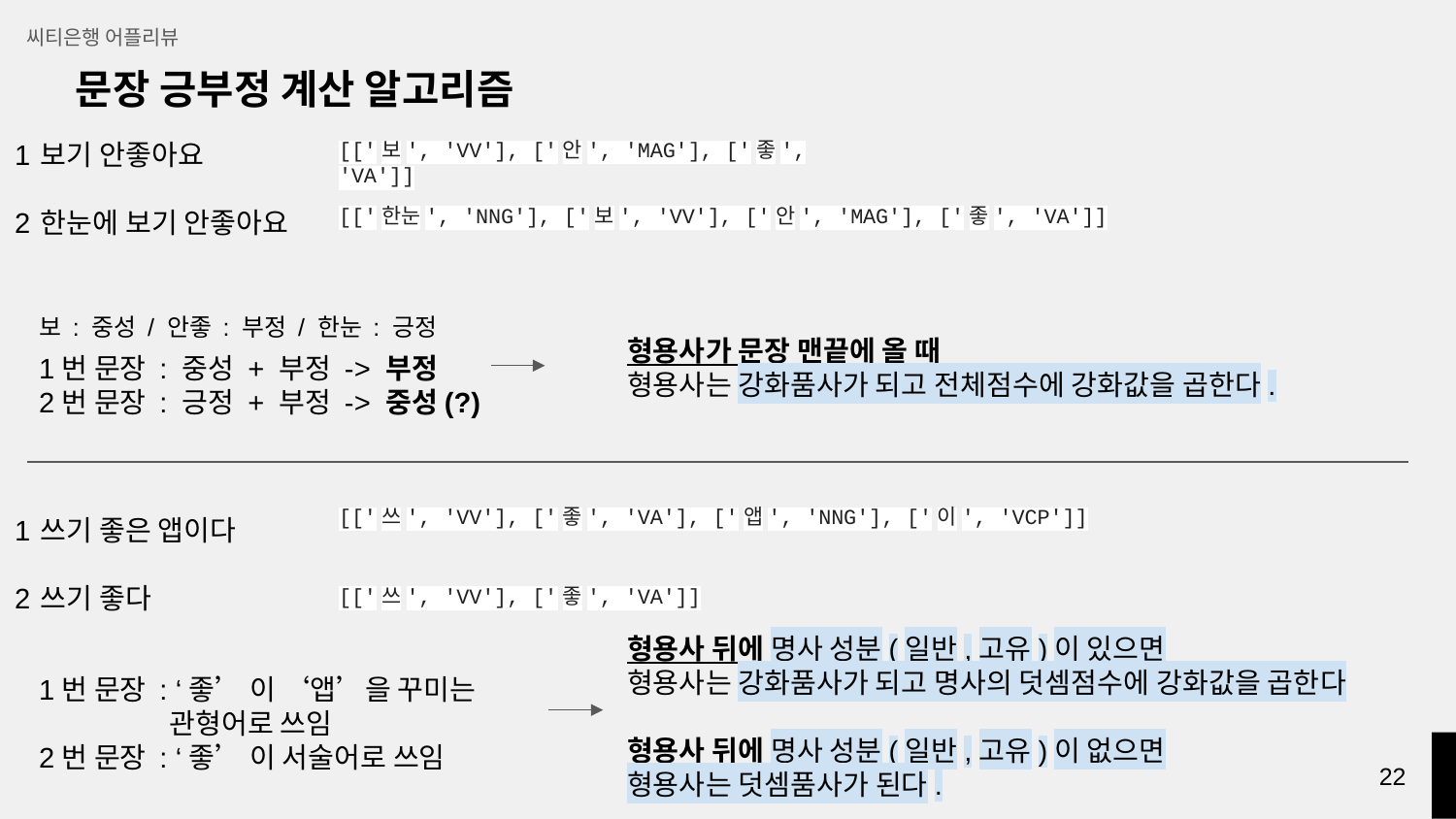

씨티은행 어플리뷰
문장 긍부정 계산 알고리즘
[['보', 'VV'], ['안', 'MAG'], ['좋', 'VA']]
1

2
보기 안좋아요

한눈에 보기 안좋아요
[['한눈', 'NNG'], ['보', 'VV'], ['안', 'MAG'], ['좋', 'VA']]
보 : 중성 / 안좋 : 부정 / 한눈 : 긍정

1번 문장 : 중성 + 부정 -> 부정
2번 문장 : 긍정 + 부정 -> 중성(?)
형용사가 문장 맨끝에 올 때
형용사는 강화품사가 되고 전체점수에 강화값을 곱한다.
[['쓰', 'VV'], ['좋', 'VA'], ['앱', 'NNG'], ['이', 'VCP']]
1

2
쓰기 좋은 앱이다

쓰기 좋다
[['쓰', 'VV'], ['좋', 'VA']]
형용사 뒤에 명사 성분(일반,고유)이 있으면
형용사는 강화품사가 되고 명사의 덧셈점수에 강화값을 곱한다

형용사 뒤에 명사 성분(일반,고유)이 없으면
형용사는 덧셈품사가 된다.
1번 문장 : ‘좋’ 이 ‘앱’을 꾸미는
        관형어로 쓰임
2번 문장 : ‘좋’ 이 서술어로 쓰임
22